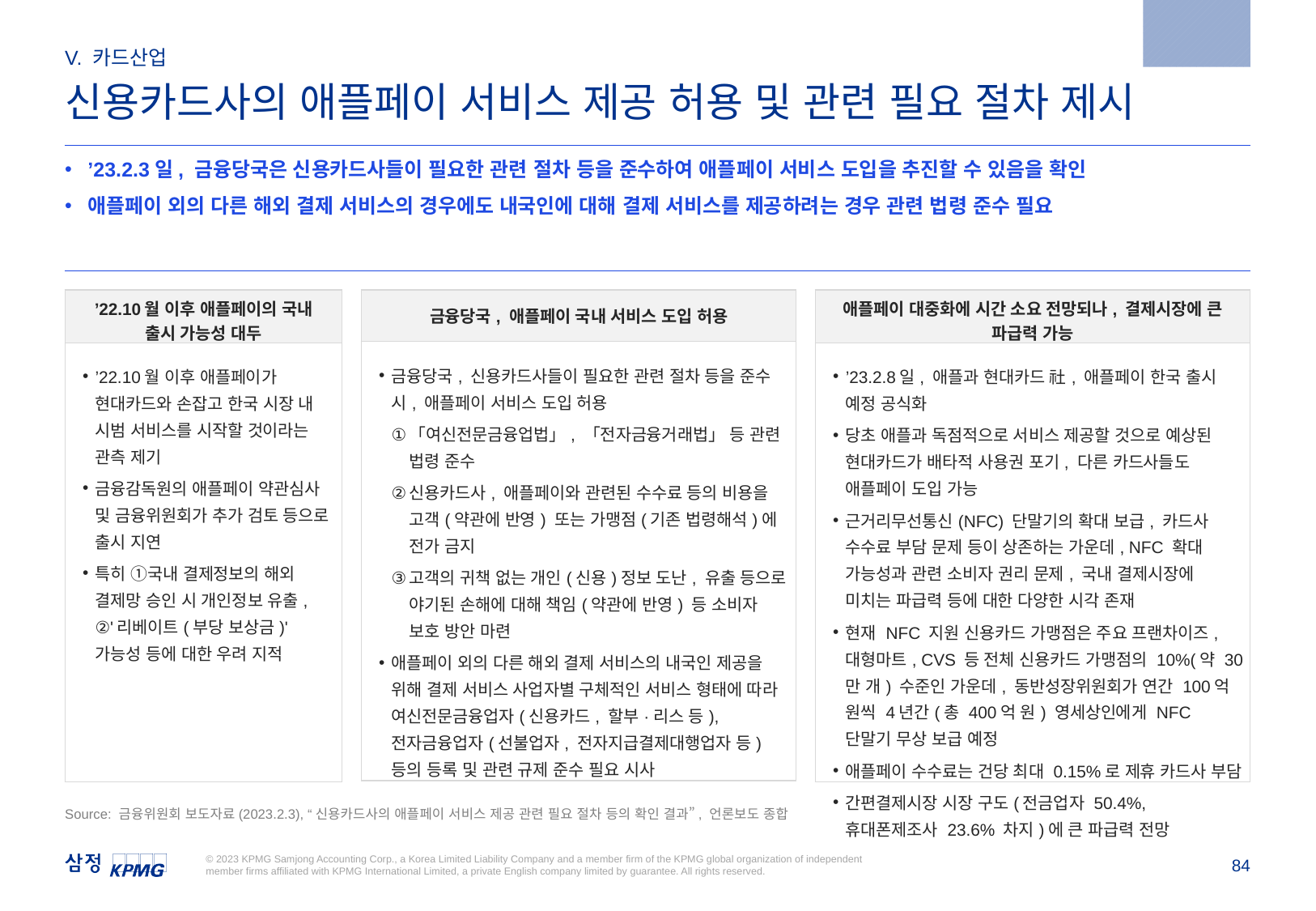

2023.2.3
V. 카드산업
신용카드사의 애플페이 서비스 제공 허용 및 관련 필요 절차 제시
’23.2.3일, 금융당국은 신용카드사들이 필요한 관련 절차 등을 준수하여 애플페이 서비스 도입을 추진할 수 있음을 확인
애플페이 외의 다른 해외 결제 서비스의 경우에도 내국인에 대해 결제 서비스를 제공하려는 경우 관련 법령 준수 필요
| ’22.10월 이후 애플페이의 국내 출시 가능성 대두 |
| --- |
| ’22.10월 이후 애플페이가 현대카드와 손잡고 한국 시장 내 시범 서비스를 시작할 것이라는 관측 제기 금융감독원의 애플페이 약관심사 및 금융위원회가 추가 검토 등으로 출시 지연 특히 ①국내 결제정보의 해외 결제망 승인 시 개인정보 유출, ②'리베이트(부당 보상금)' 가능성 등에 대한 우려 지적 |
| 금융당국, 애플페이 국내 서비스 도입 허용 |
| --- |
| 금융당국, 신용카드사들이 필요한 관련 절차 등을 준수 시, 애플페이 서비스 도입 허용 「여신전문금융업법」, 「전자금융거래법」 등 관련 법령 준수 신용카드사, 애플페이와 관련된 수수료 등의 비용을 고객(약관에 반영) 또는 가맹점(기존 법령해석)에 전가 금지 고객의 귀책 없는 개인(신용)정보 도난, 유출 등으로 야기된 손해에 대해 책임(약관에 반영) 등 소비자 보호 방안 마련 애플페이 외의 다른 해외 결제 서비스의 내국인 제공을 위해 결제 서비스 사업자별 구체적인 서비스 형태에 따라 여신전문금융업자(신용카드, 할부·리스 등), 전자금융업자(선불업자, 전자지급결제대행업자 등) 등의 등록 및 관련 규제 준수 필요 시사 |
| 애플페이 대중화에 시간 소요 전망되나, 결제시장에 큰 파급력 가능 |
| --- |
| ’23.2.8일, 애플과 현대카드 社, 애플페이 한국 출시 예정 공식화 당초 애플과 독점적으로 서비스 제공할 것으로 예상된 현대카드가 배타적 사용권 포기, 다른 카드사들도 애플페이 도입 가능 근거리무선통신(NFC) 단말기의 확대 보급, 카드사 수수료 부담 문제 등이 상존하는 가운데, NFC 확대 가능성과 관련 소비자 권리 문제, 국내 결제시장에 미치는 파급력 등에 대한 다양한 시각 존재 현재 NFC 지원 신용카드 가맹점은 주요 프랜차이즈, 대형마트, CVS 등 전체 신용카드 가맹점의 10%(약 30만 개) 수준인 가운데, 동반성장위원회가 연간 100억 원씩 4년간(총 400억 원) 영세상인에게 NFC 단말기 무상 보급 예정 애플페이 수수료는 건당 최대 0.15%로 제휴 카드사 부담 간편결제시장 시장 구도(전금업자 50.4%, 휴대폰제조사 23.6% 차지)에 큰 파급력 전망 |
Source: 금융위원회 보도자료(2023.2.3), “신용카드사의 애플페이 서비스 제공 관련 필요 절차 등의 확인 결과”, 언론보도 종합